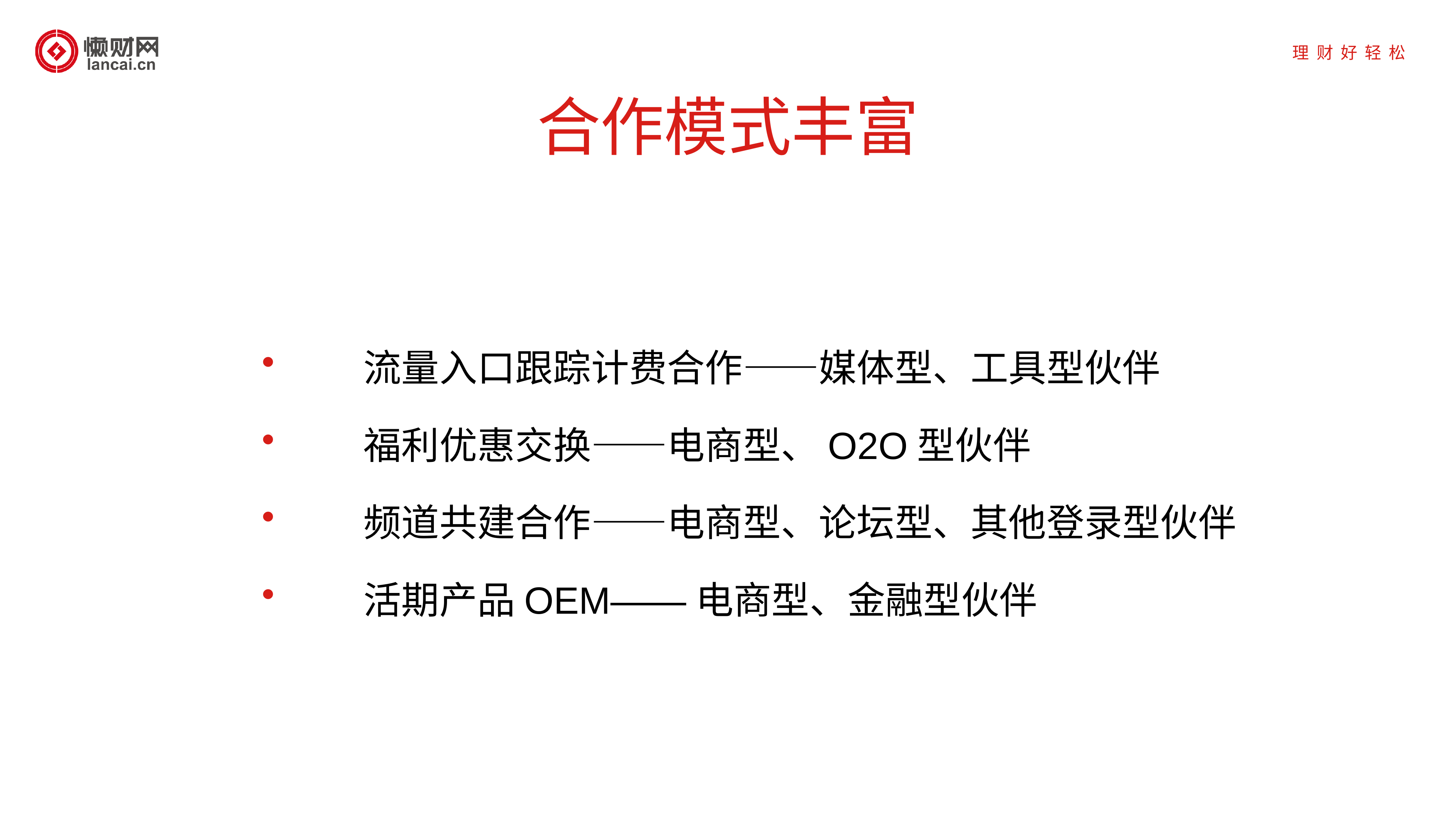

# 合作模式丰富
流量入口跟踪计费合作——媒体型、工具型伙伴
福利优惠交换——电商型、O2O型伙伴
频道共建合作——电商型、论坛型、其他登录型伙伴
活期产品OEM——电商型、金融型伙伴